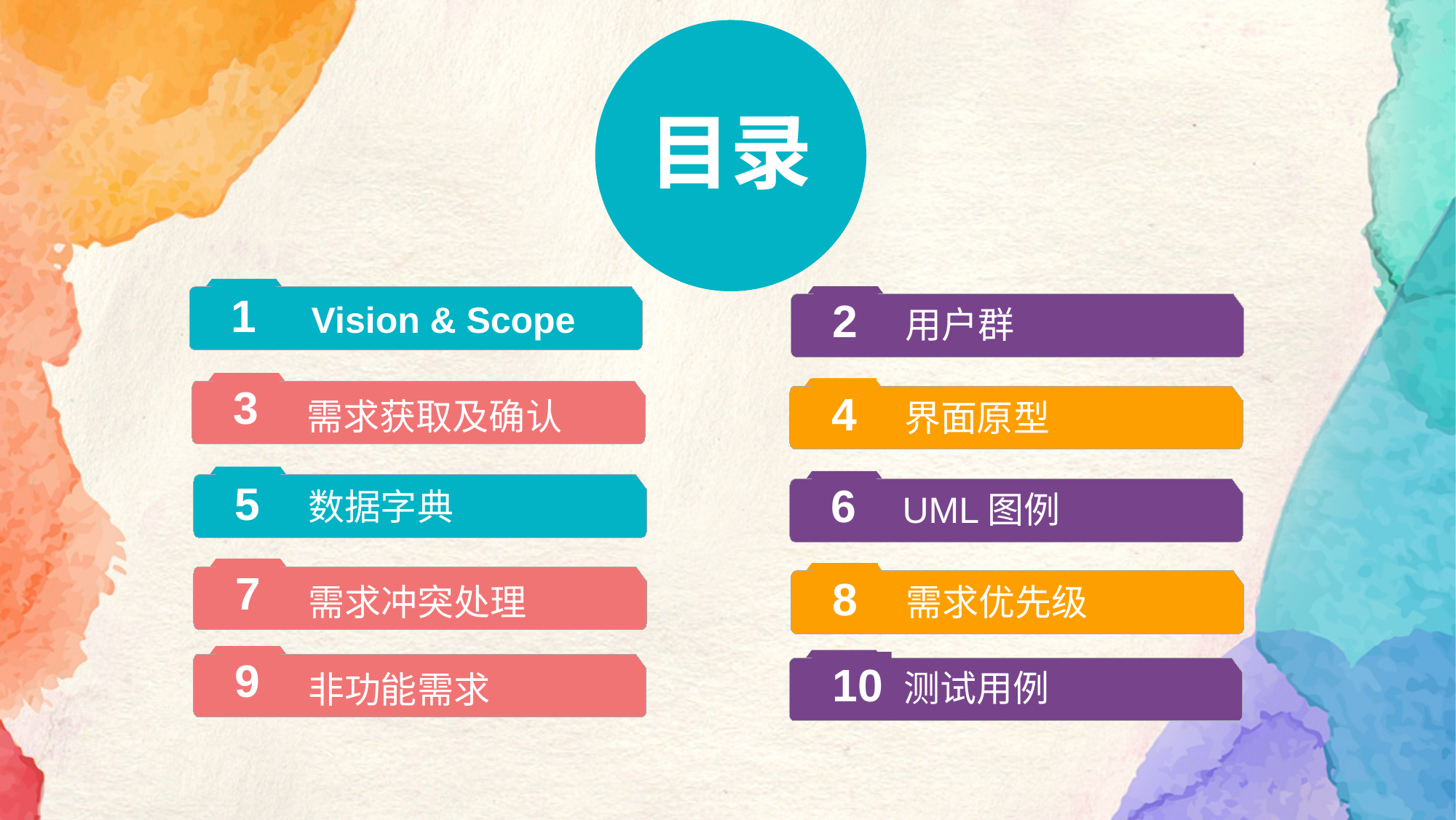

目录

1

Vision & Scope

2

用户群

3

需求获取及确认

4

界面原型

5

数据字典

6

UML图例

7

需求冲突处理

8

需求优先级

9

非功能需求

10

测试用例